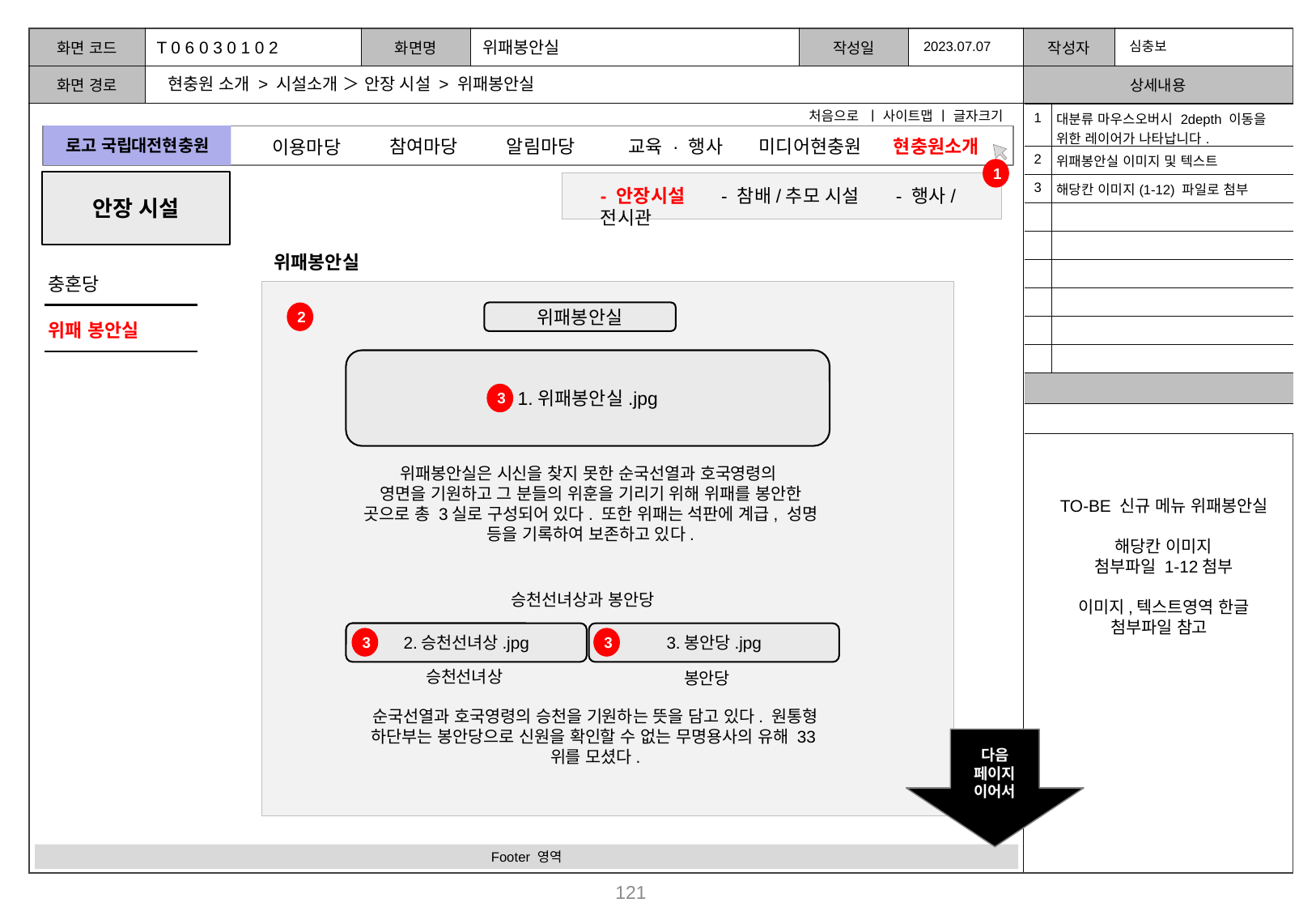

T 0 6 0 3 0 1 0 2
위패봉안실
2023.07.07
심충보
현충원 소개 > 시설소개 ＞ 안장 시설 > 위패봉안실
처음으로  ㅣ 사이트맵 ㅣ 글자크기
| 1 | 대분류 마우스오버시 2depth 이동을 위한 레이어가 나타납니다. |
| --- | --- |
| 2 | 위패봉안실 이미지 및 텍스트 |
| 3 | 해당칸 이미지(1-12) 파일로 첨부 |
|  |  |
|  |  |
|  |  |
|  |  |
|  |  |
|  |  |
|  |  |
|  |  |
로고 국립대전현충원

참여마당
알림마당
미디어현충원
교육 · 행사
현충원소개
이용마당

1
안장 시설

- 안장시설      - 참배/추모 시설      - 행사/전시관
위패봉안실
충혼당

2
2
위패봉안실
위패 봉안실
1.위패봉안실.jpg
3
위패봉안실은 시신을 찾지 못한 순국선열과 호국영령의
영면을 기원하고 그 분들의 위훈을 기리기 위해 위패를 봉안한 곳으로 총 3실로 구성되어 있다. 또한 위패는 석판에 계급, 성명 등을 기록하여 보존하고 있다.
TO-BE 신규 메뉴 위패봉안실

해당칸 이미지
첨부파일 1-12첨부

이미지,텍스트영역 한글 첨부파일 참고
승천선녀상과 봉안당
2.승천선녀상.jpg
3.봉안당.jpg
3
3
승천선녀상
봉안당
순국선열과 호국영령의 승천을 기원하는 뜻을 담고 있다. 원통형 하단부는 봉안당으로 신원을 확인할 수 없는 무명용사의 유해 33위를 모셨다.
다음
페이지
이어서
위패봉안실
 이미지 및 텍스트 영역
Footer 영역